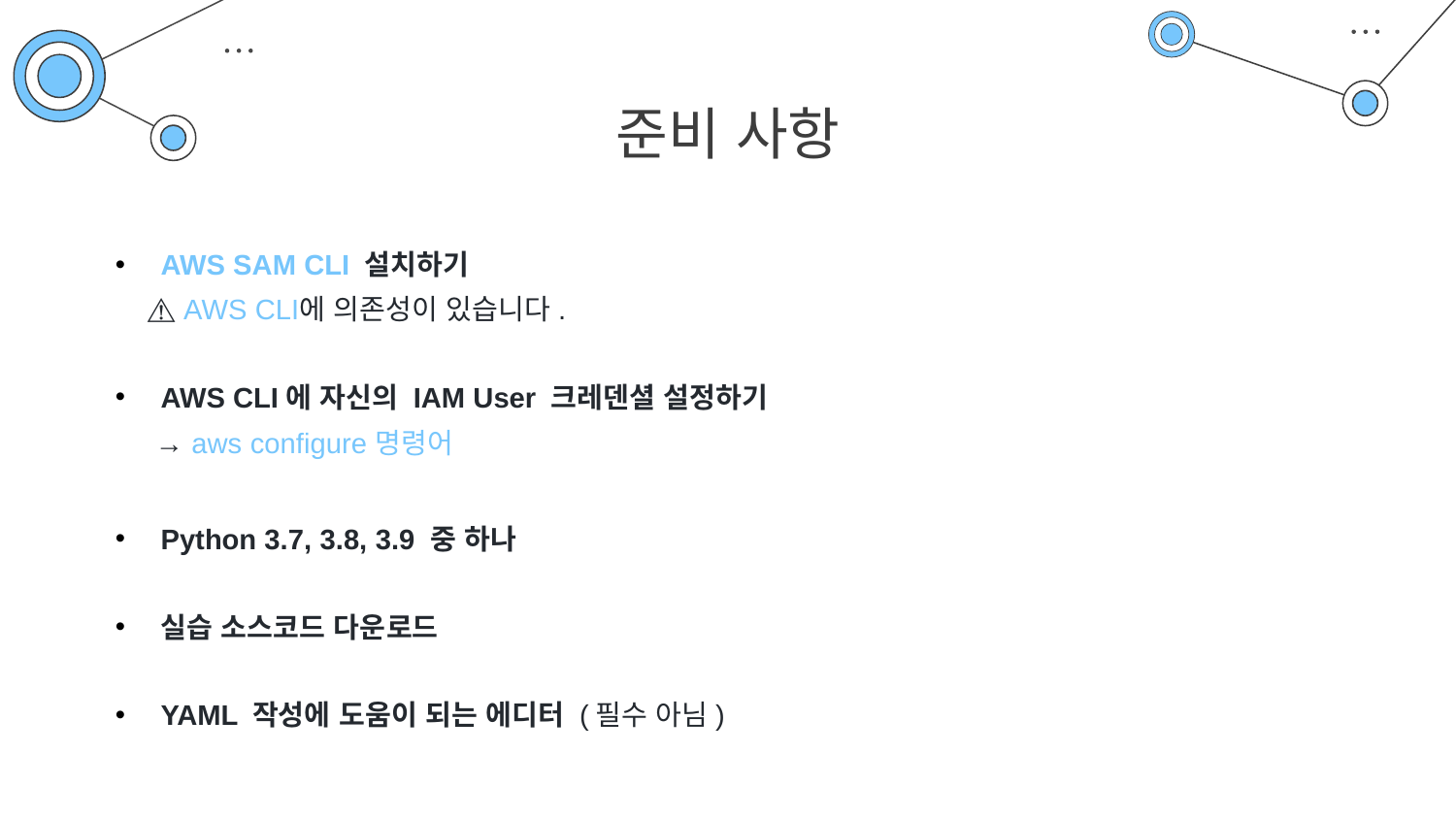

# 준비 사항
AWS SAM CLI 설치하기
    ⚠️ AWS CLI에 의존성이 있습니다.

AWS CLI에 자신의 IAM User 크레덴셜 설정하기
     → aws configure 명령어

Python 3.7, 3.8, 3.9 중 하나

실습 소스코드 다운로드

YAML 작성에 도움이 되는 에디터 (필수 아님)